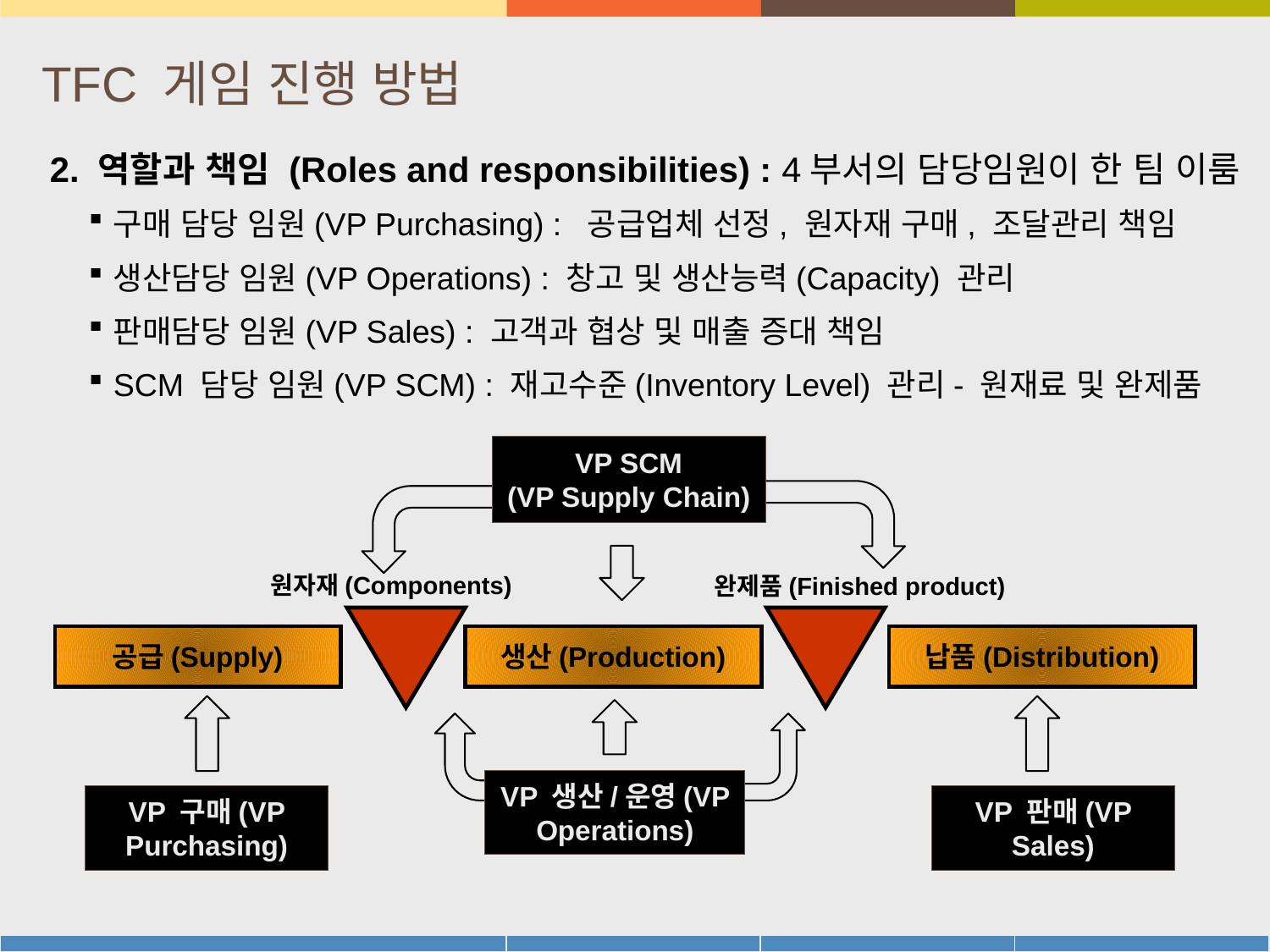

# TFC 게임 진행 방법
2. 역할과 책임 (Roles and responsibilities) : 4부서의 담당임원이 한 팀 이룸
구매 담당 임원(VP Purchasing) :  공급업체 선정, 원자재 구매, 조달관리 책임
생산담당 임원(VP Operations) : 창고 및 생산능력(Capacity) 관리
판매담당 임원(VP Sales) : 고객과 협상 및 매출 증대 책임
SCM 담당 임원(VP SCM) : 재고수준(Inventory Level) 관리- 원재료 및 완제품

VP SCM
(VP Supply Chain)

원자재(Components)
완제품(Finished product)

공급(Supply)
생산(Production)
납품(Distribution)

VP 생산/운영(VP Operations)
VP 구매(VP Purchasing)
VP 판매(VP Sales)